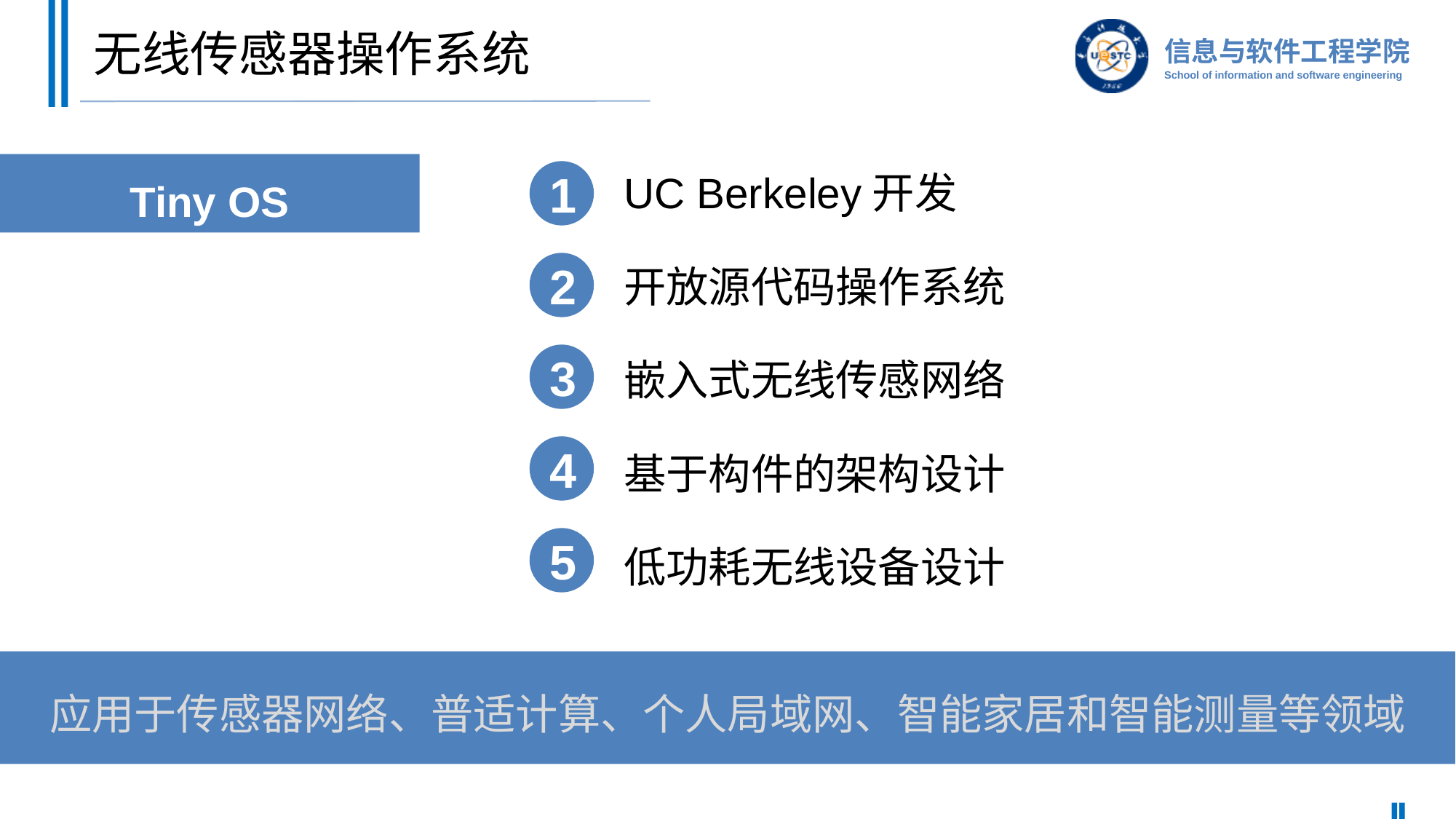

# 无线传感器操作系统
UC Berkeley开发
开放源代码操作系统
嵌入式无线传感网络
基于构件的架构设计
低功耗无线设备设计
Tiny OS
1
2
3
4
5
应用于传感器网络、普适计算、个人局域网、智能家居和智能测量等领域